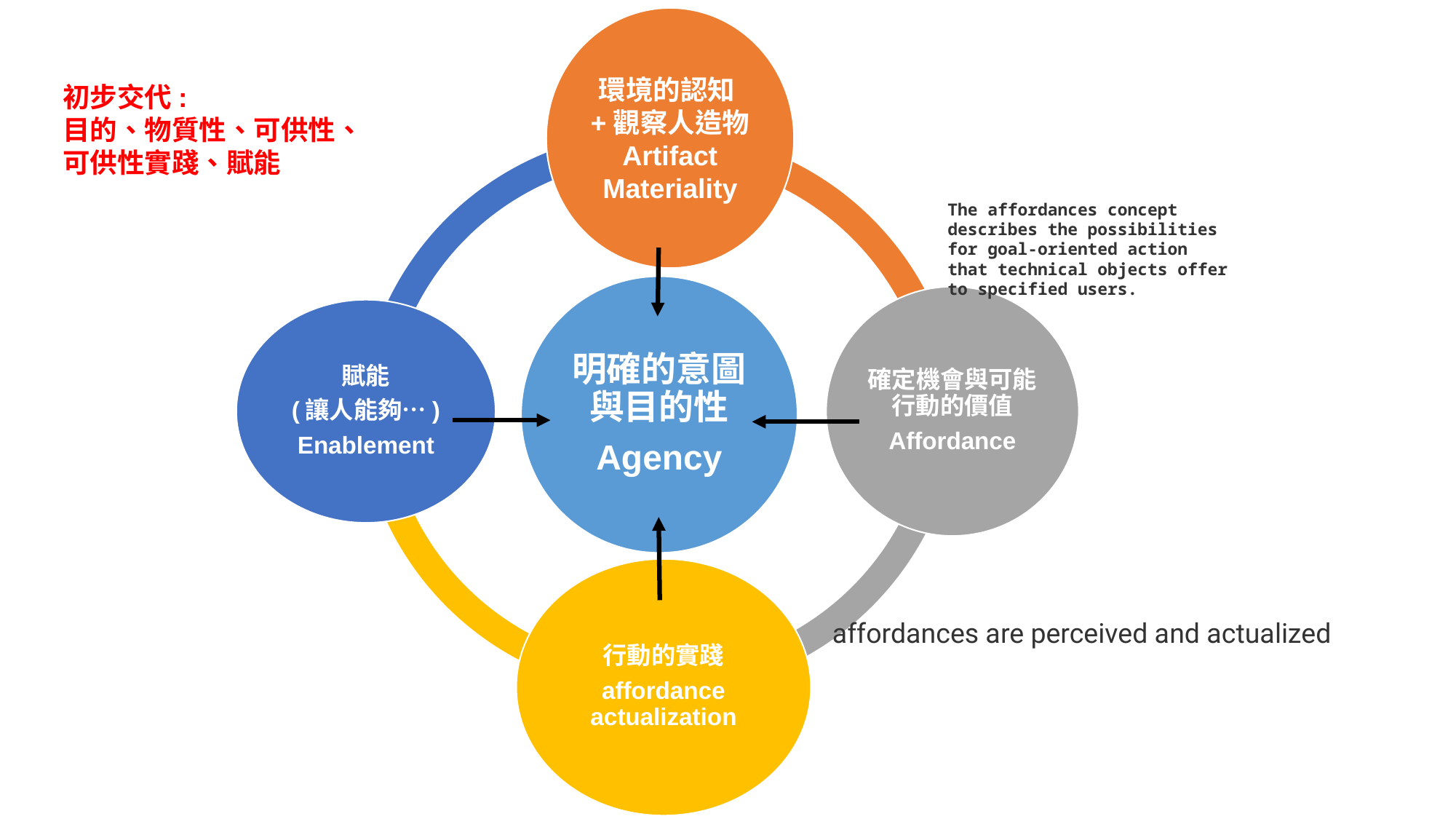

明確的意圖與目的性
Agency
環境的認知+觀察人造物 Artifact
Materiality
確定機會與可能行動的價值
Affordance
行動的實踐
affordance actualization
賦能
(讓人能夠…)
Enablement
初步交代:
目的、物質性、可供性、可供性實踐、賦能
The affordances concept describes the possibilities for goal-oriented action that technical objects offer to specified users.
affordances are perceived and actualized